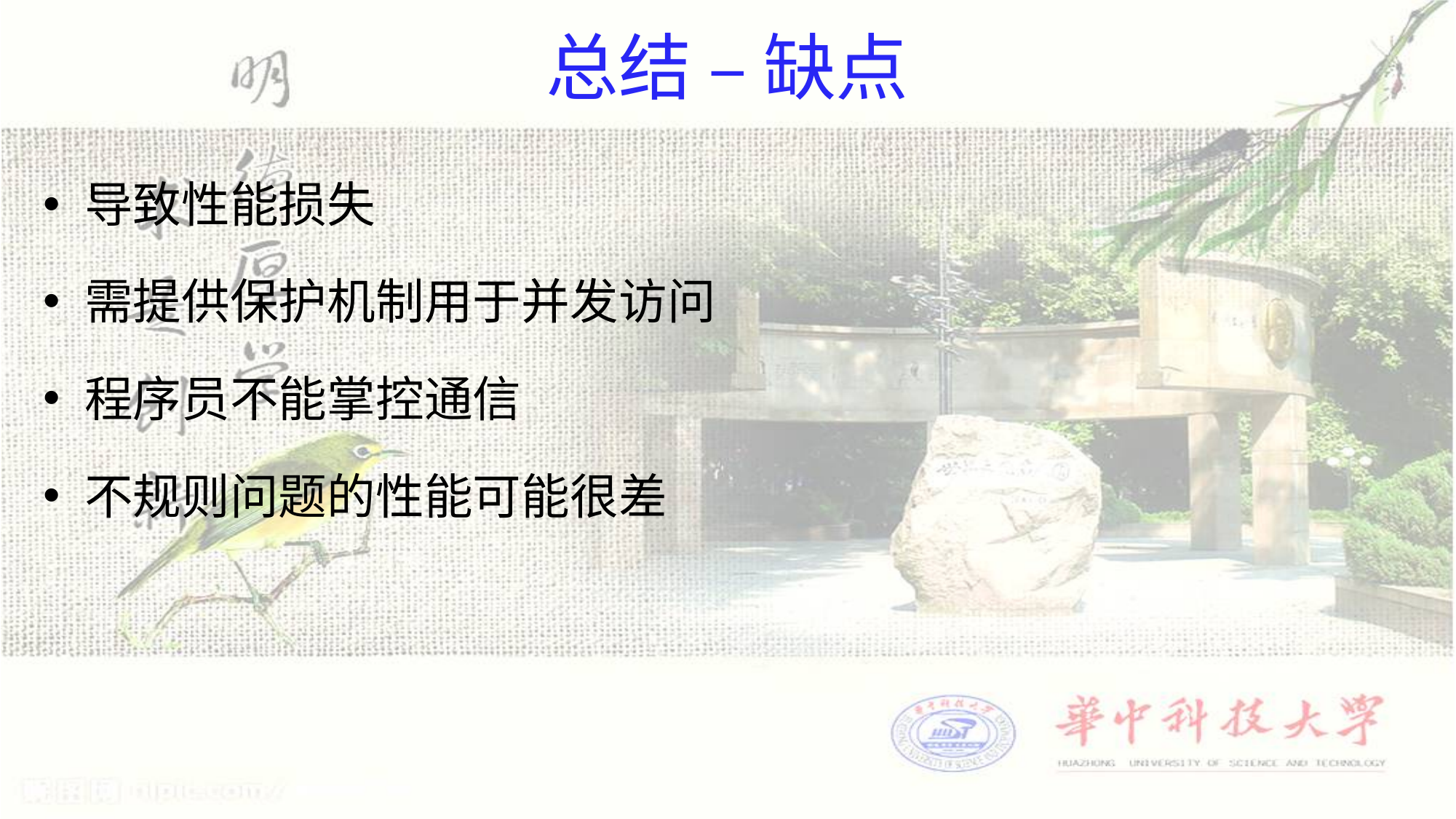

# 总结 – 缺点
导致性能损失
需提供保护机制用于并发访问
程序员不能掌控通信
不规则问题的性能可能很差